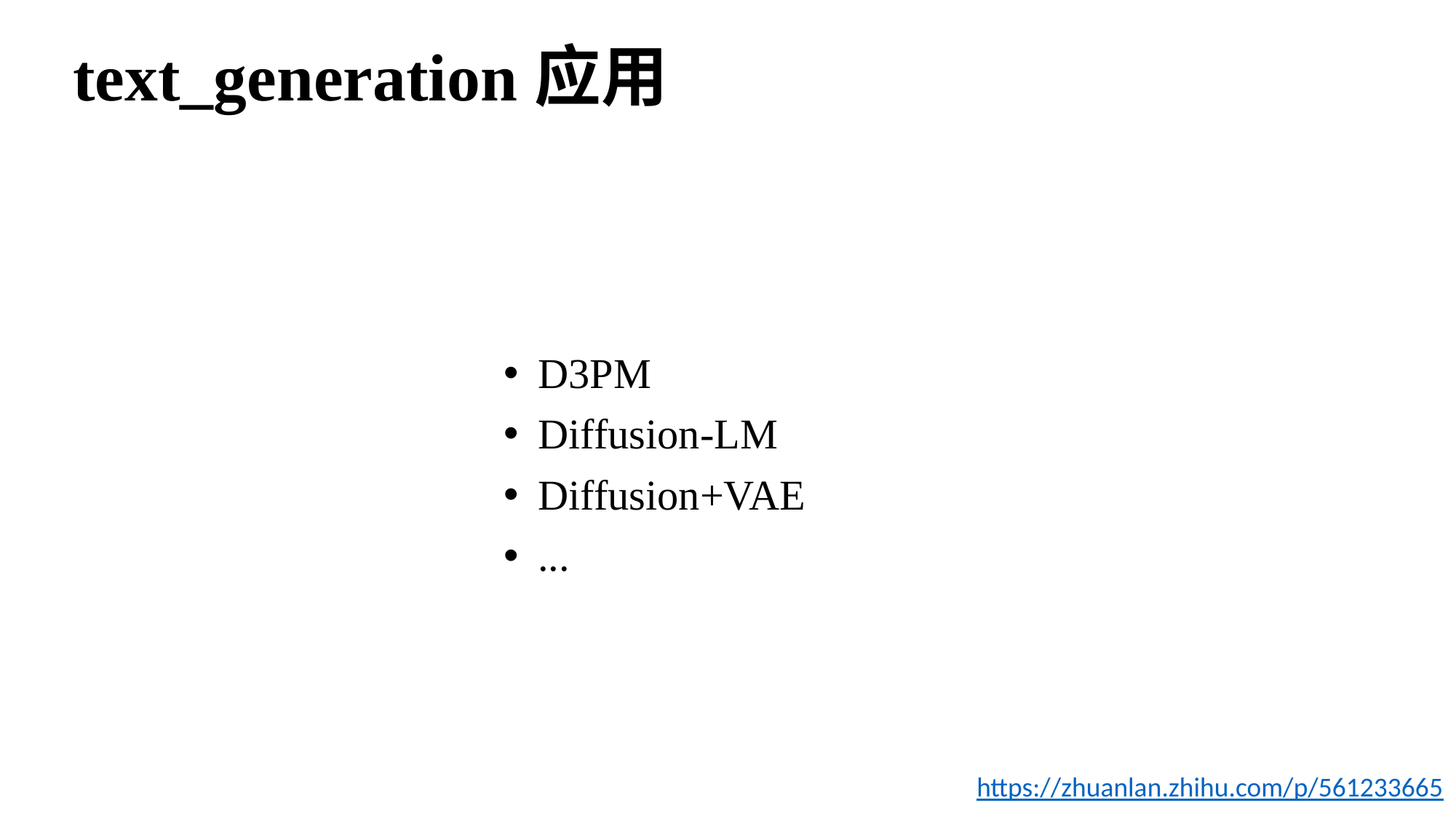

# text_generation应用

D3PM
Diffusion-LM
Diffusion+VAE
...
https://zhuanlan.zhihu.com/p/561233665